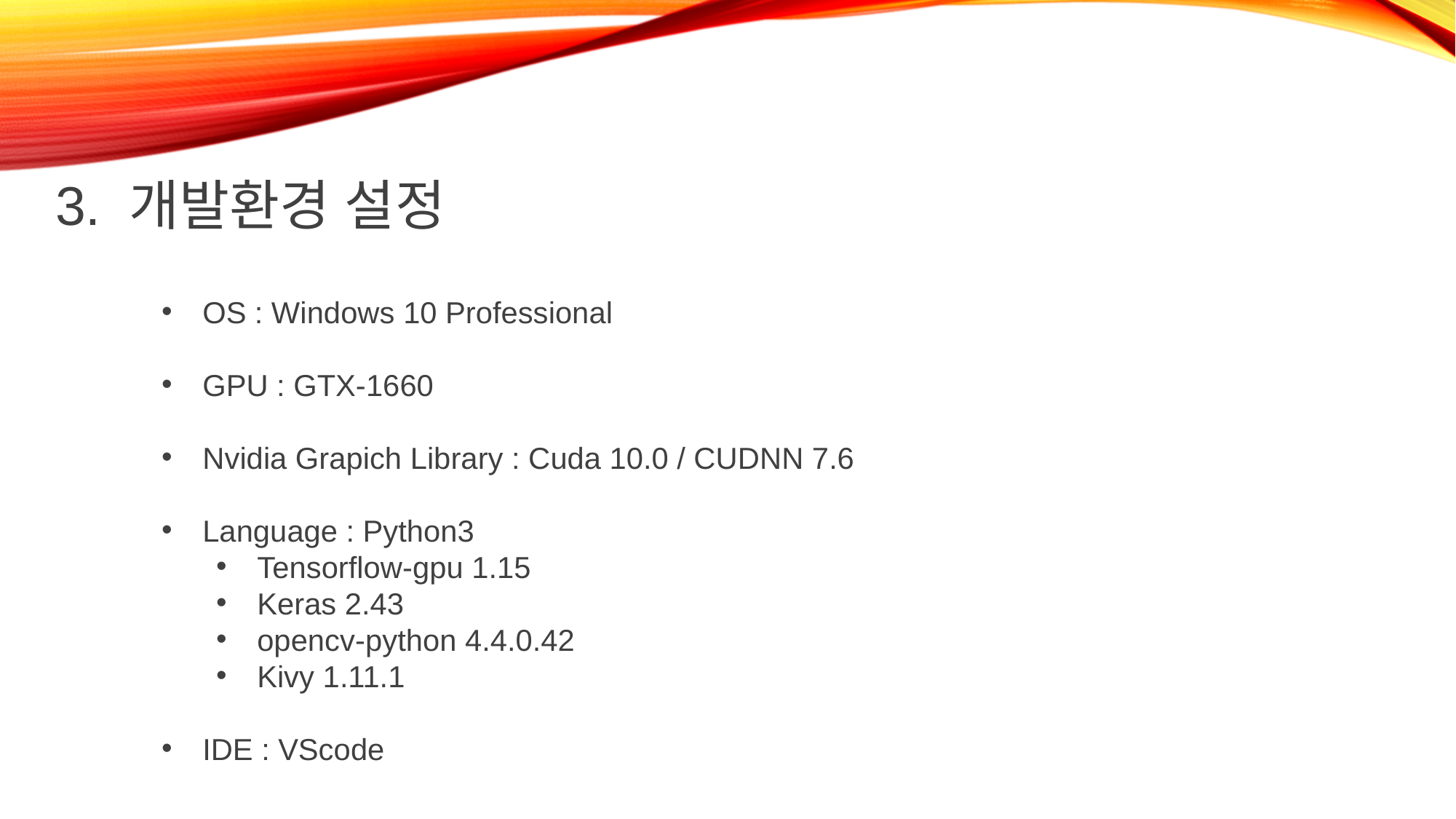

3. 개발환경 설정
OS : Windows 10 Professional

GPU : GTX-1660

Nvidia Grapich Library : Cuda 10.0 / CUDNN 7.6

Language : Python3
Tensorflow-gpu 1.15
Keras 2.43
opencv-python 4.4.0.42
Kivy 1.11.1

IDE : VScode